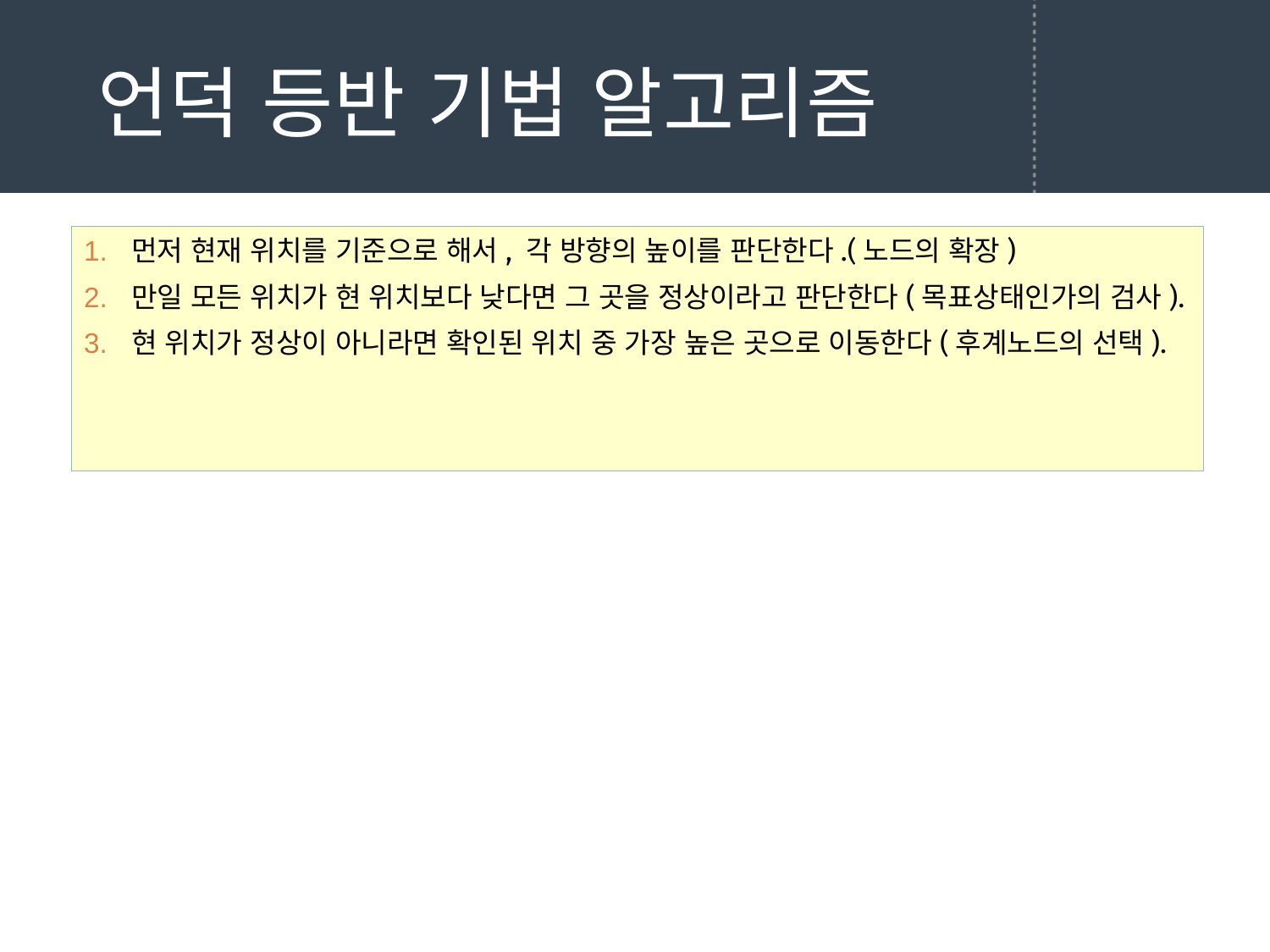

# 언덕 등반 기법 알고리즘
먼저 현재 위치를 기준으로 해서, 각 방향의 높이를 판단한다.(노드의 확장)
만일 모든 위치가 현 위치보다 낮다면 그 곳을 정상이라고 판단한다(목표상태인가의 검사).
현 위치가 정상이 아니라면 확인된 위치 중 가장 높은 곳으로 이동한다(후계노드의 선택).